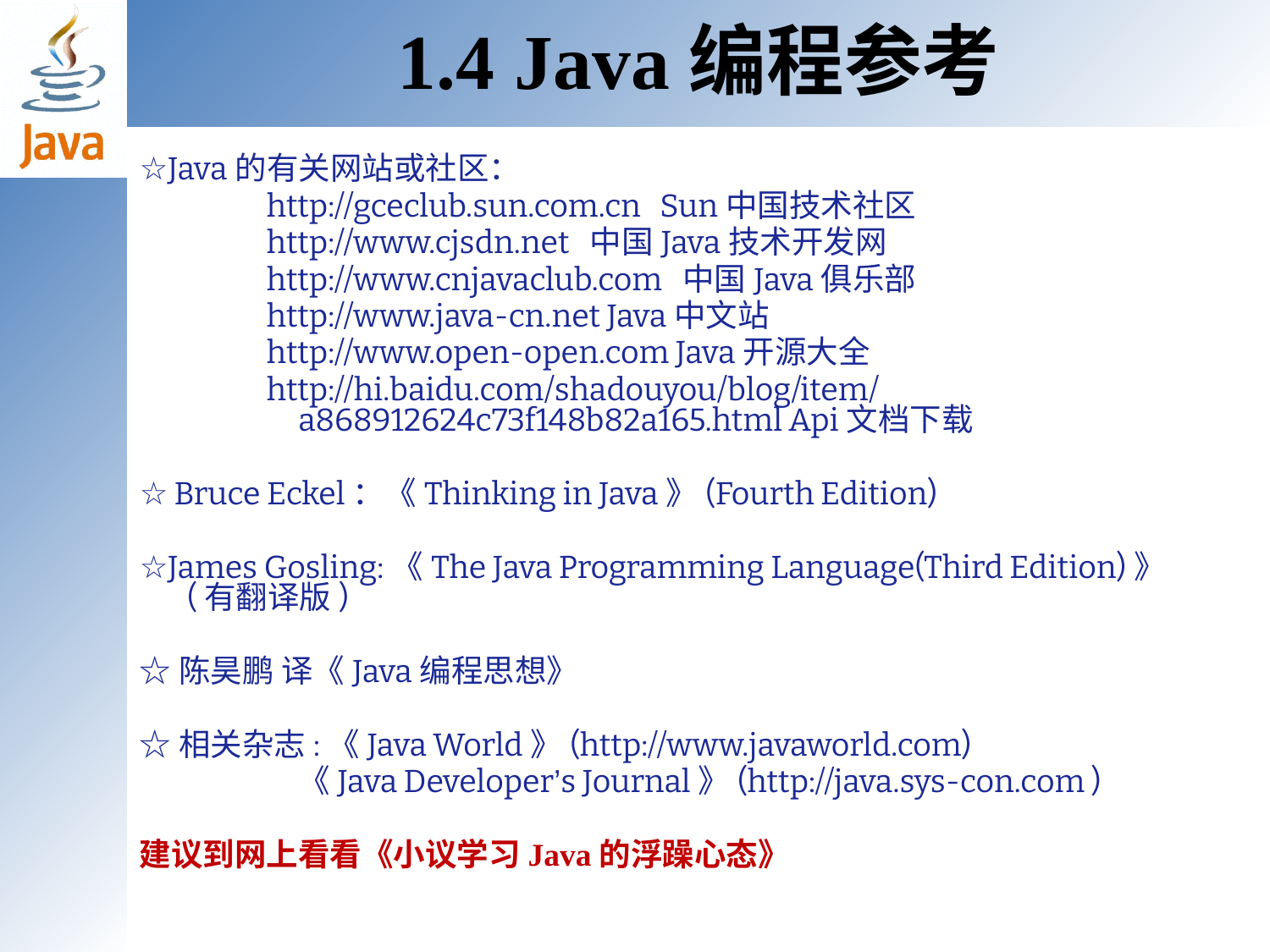

# 1.4 Java编程参考
☆Java的有关网站或社区：
http://gceclub.sun.com.cn   Sun中国技术社区
http://www.cjsdn.net  中国Java技术开发网
http://www.cnjavaclub.com  中国Java俱乐部
http://www.java-cn.net Java中文站
http://www.open-open.com Java开源大全
http://hi.baidu.com/shadouyou/blog/item/a868912624c73f148b82a165.html Api文档下载

☆ Bruce Eckel：《Thinking in Java》(Fourth Edition)

☆James Gosling:《The Java Programming Language(Third Edition)》(有翻译版)

☆陈昊鹏 译《Java编程思想》

☆相关杂志:《Java World》(http://www.javaworld.com)
                     《Java Developer’s Journal》(http://java.sys-con.com )

建议到网上看看《小议学习Java的浮躁心态》

71